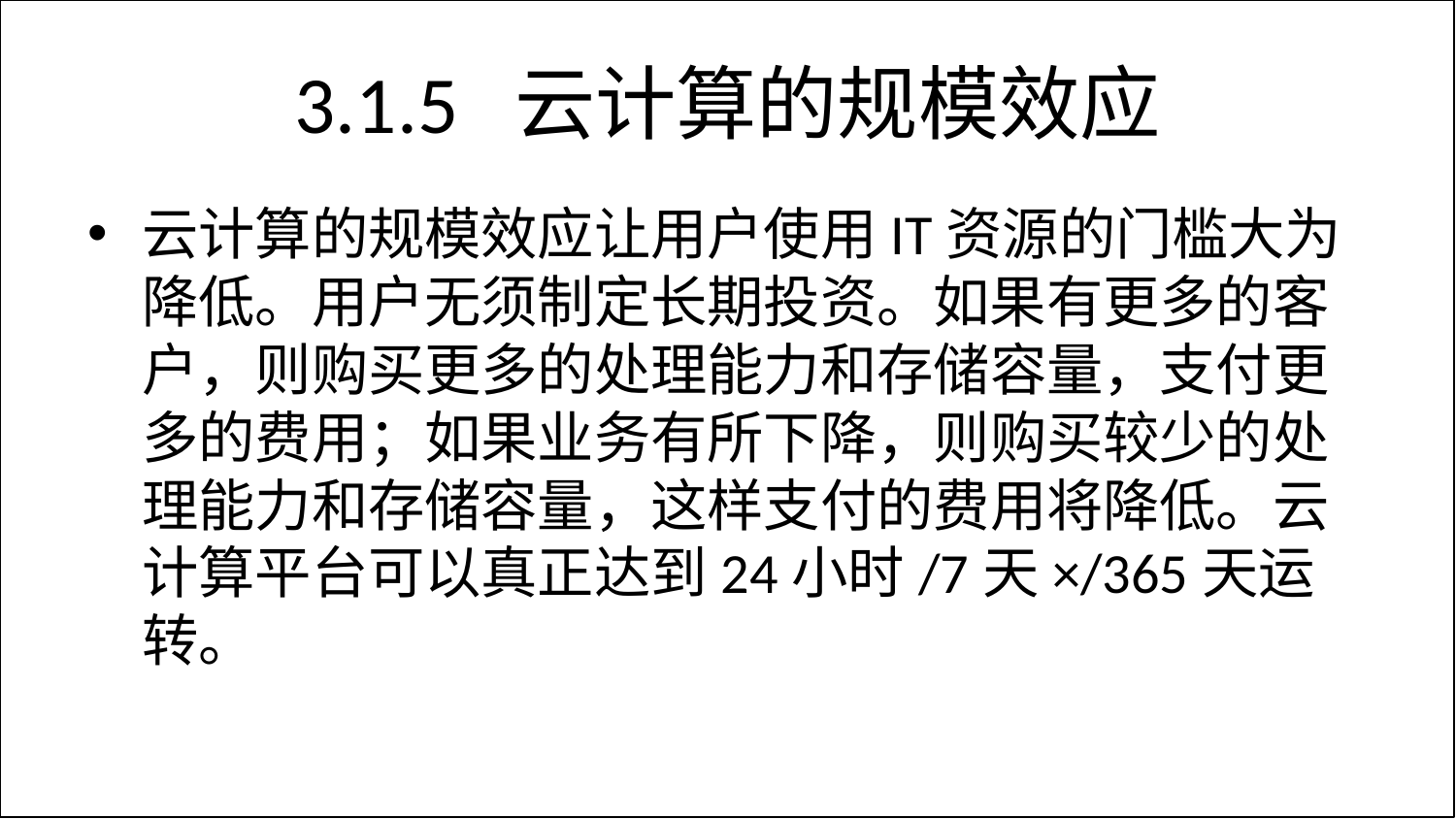

# 3.1.5  云计算的规模效应
云计算的规模效应让用户使用IT资源的门槛大为降低。用户无须制定长期投资。如果有更多的客户，则购买更多的处理能力和存储容量，支付更多的费用；如果业务有所下降，则购买较少的处理能力和存储容量，这样支付的费用将降低。云计算平台可以真正达到24小时/7天×/365天运转。